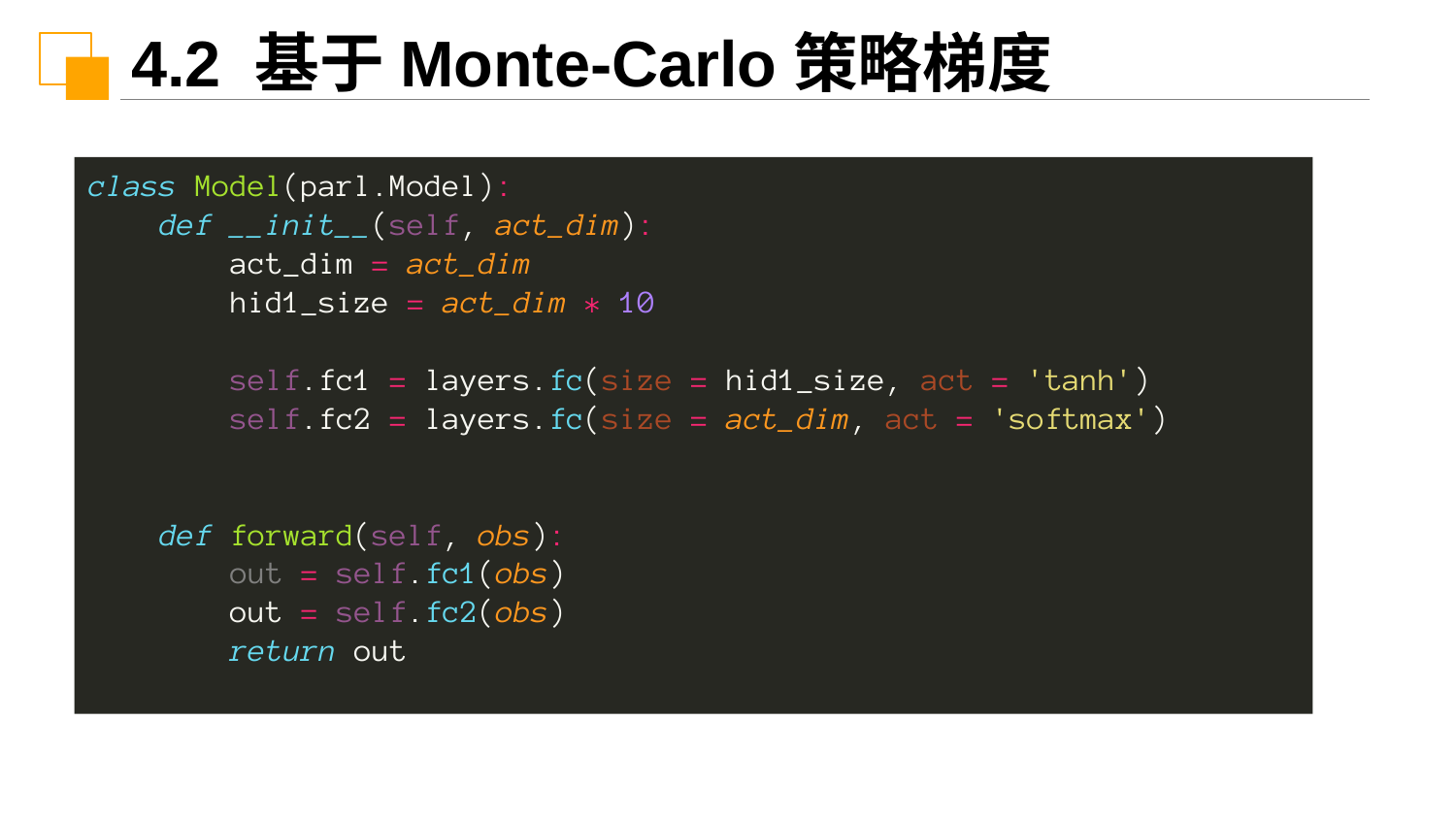

4.2 基于Monte-Carlo策略梯度
class Model(parl.Model):
    def __init__(self, act_dim):
        act_dim = act_dim
        hid1_size = act_dim * 10
        self.fc1 = layers.fc(size = hid1_size, act = 'tanh')
        self.fc2 = layers.fc(size = act_dim, act = 'softmax')
    def forward(self, obs):
        out = self.fc1(obs)
        out = self.fc2(obs)
        return out